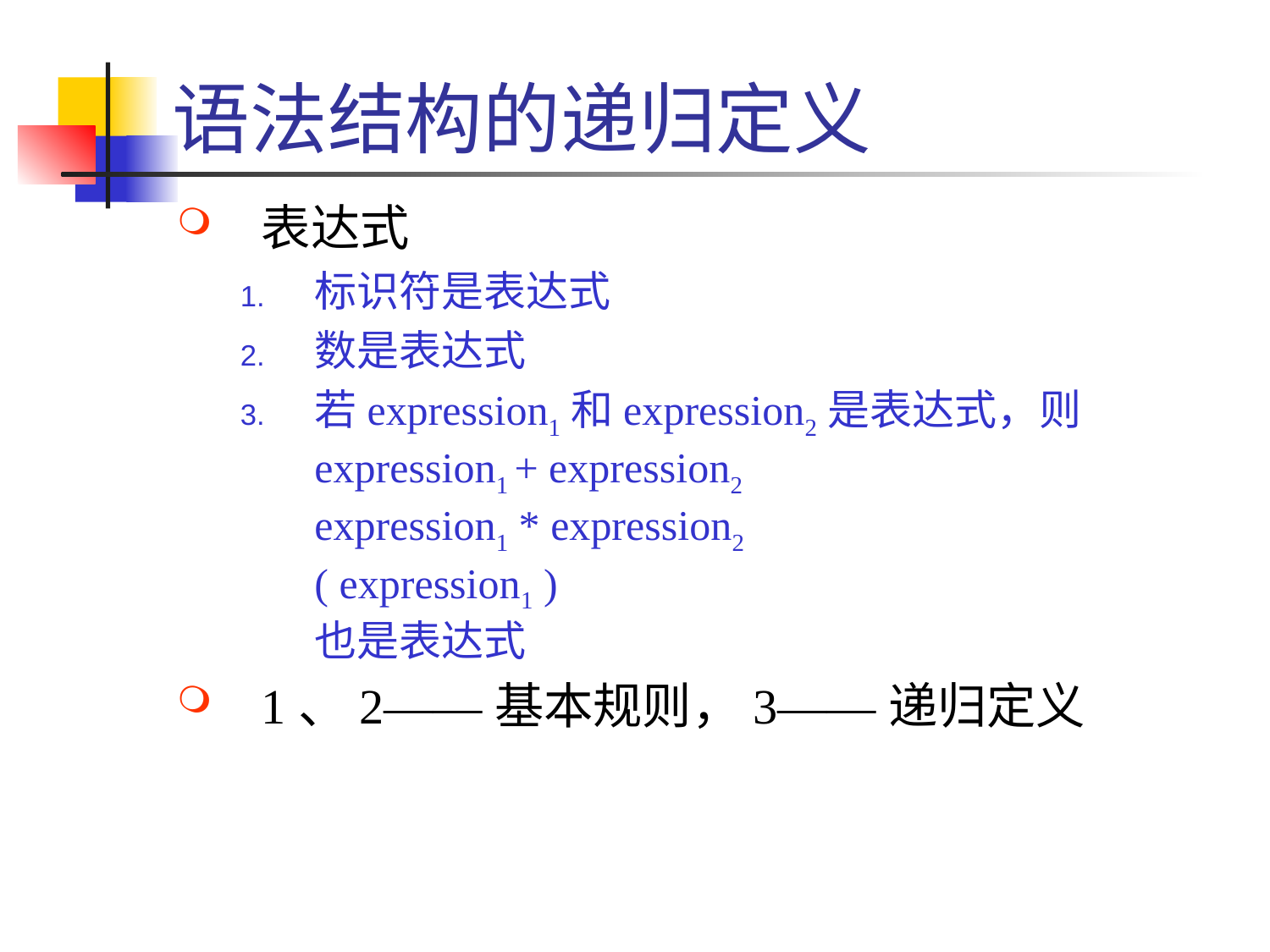

# 语法结构的递归定义
表达式
标识符是表达式
数是表达式
若expression1和expression2是表达式，则
expression1 + expression2
expression1 * expression2
( expression1 )
也是表达式
1、2——基本规则，3——递归定义